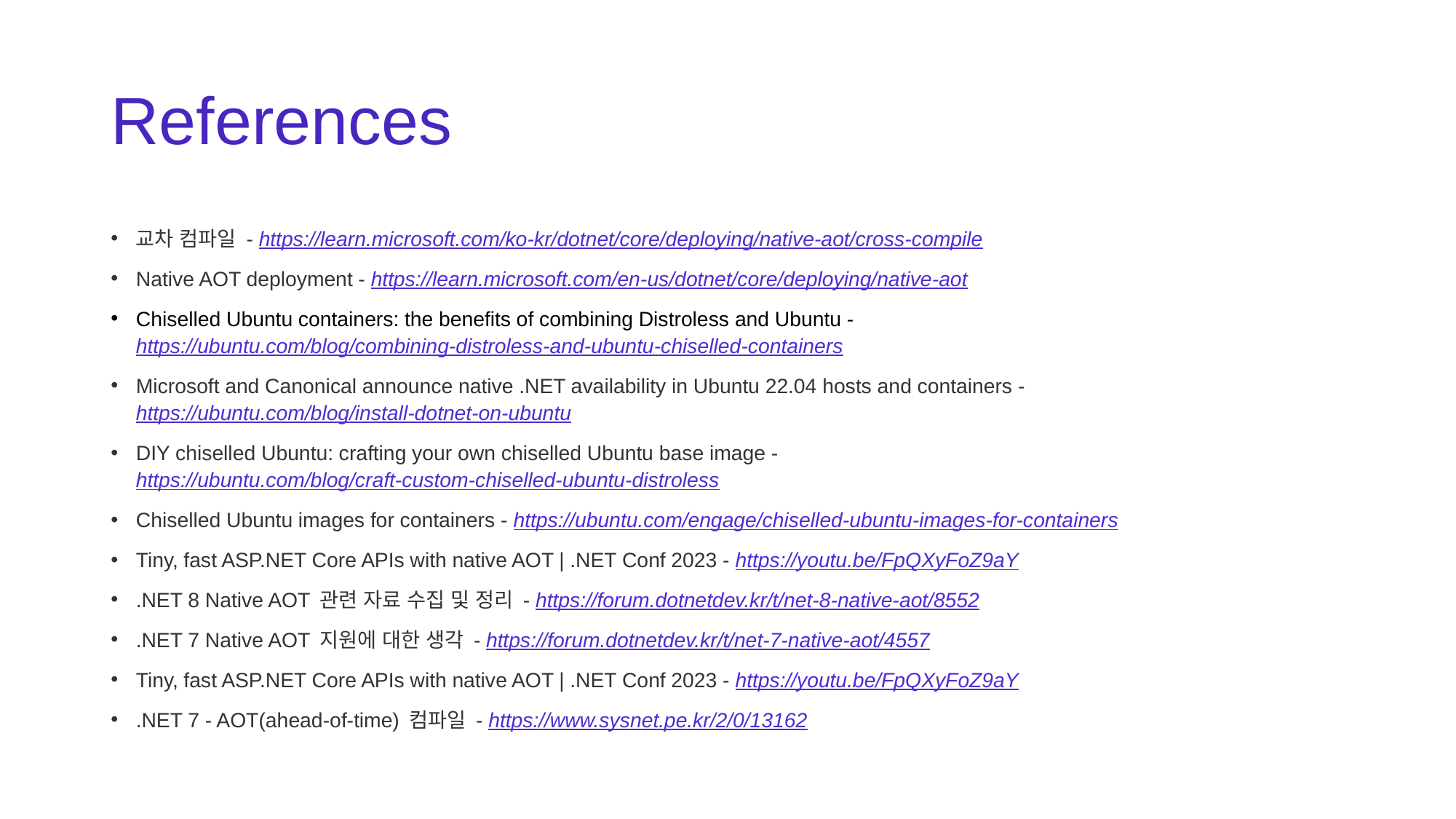

# References
교차 컴파일 - https://learn.microsoft.com/ko-kr/dotnet/core/deploying/native-aot/cross-compile
Native AOT deployment - https://learn.microsoft.com/en-us/dotnet/core/deploying/native-aot
Chiselled Ubuntu containers: the benefits of combining Distroless and Ubuntu - https://ubuntu.com/blog/combining-distroless-and-ubuntu-chiselled-containers
Microsoft and Canonical announce native .NET availability in Ubuntu 22.04 hosts and containers - https://ubuntu.com/blog/install-dotnet-on-ubuntu
DIY chiselled Ubuntu: crafting your own chiselled Ubuntu base image - https://ubuntu.com/blog/craft-custom-chiselled-ubuntu-distroless
Chiselled Ubuntu images for containers - https://ubuntu.com/engage/chiselled-ubuntu-images-for-containers
Tiny, fast ASP.NET Core APIs with native AOT | .NET Conf 2023 - https://youtu.be/FpQXyFoZ9aY
.NET 8 Native AOT 관련 자료 수집 및 정리 - https://forum.dotnetdev.kr/t/net-8-native-aot/8552
.NET 7 Native AOT 지원에 대한 생각 - https://forum.dotnetdev.kr/t/net-7-native-aot/4557
Tiny, fast ASP.NET Core APIs with native AOT | .NET Conf 2023 - https://youtu.be/FpQXyFoZ9aY
.NET 7 - AOT(ahead-of-time) 컴파일 - https://www.sysnet.pe.kr/2/0/13162